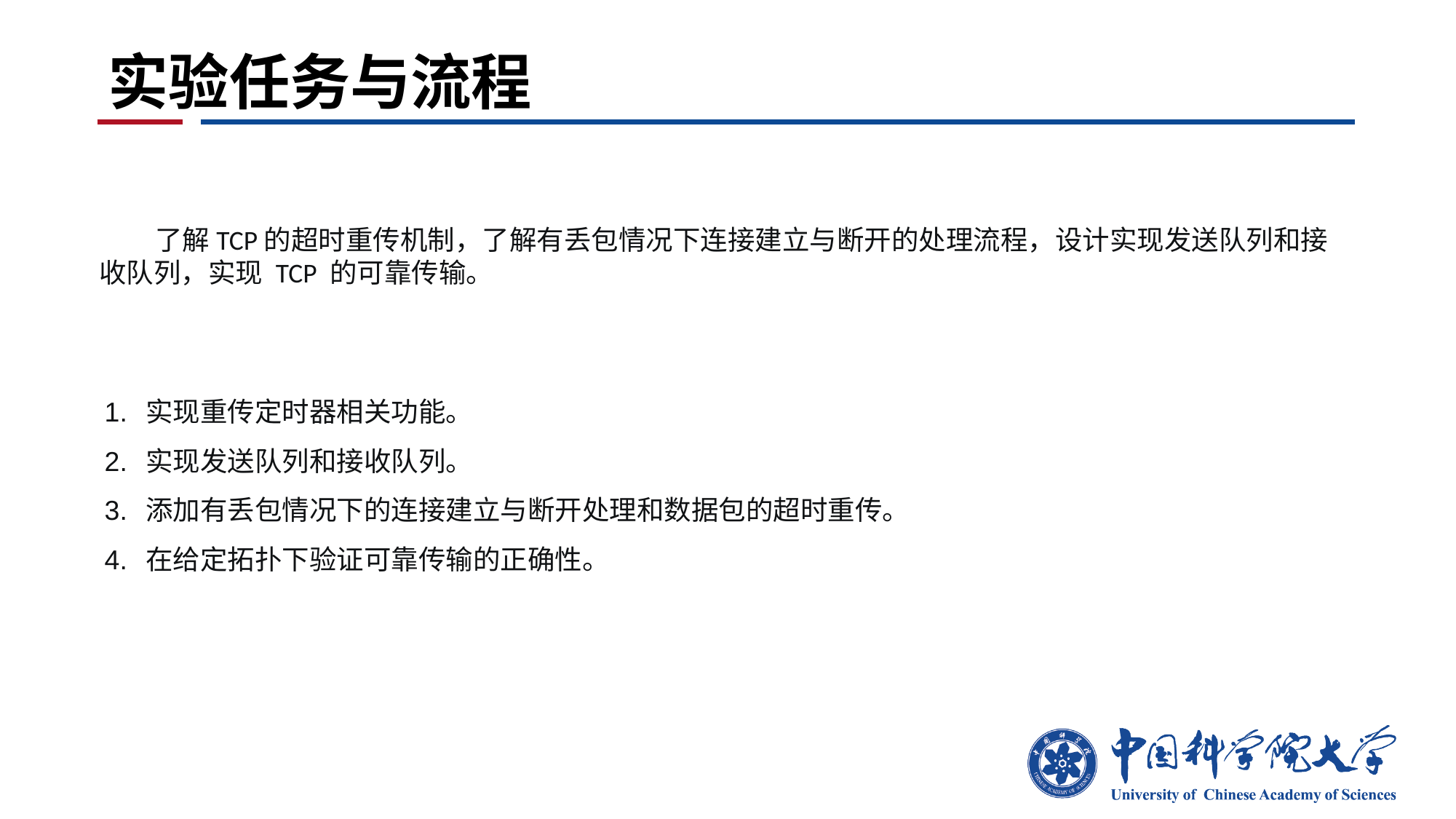

# 实验任务与流程

        了解TCP的超时重传机制，了解有丢包情况下连接建立与断开的处理流程，设计实现发送队列和接收队列，实现 TCP 的可靠传输。
实现重传定时器相关功能。
实现发送队列和接收队列。
添加有丢包情况下的连接建立与断开处理和数据包的超时重传。
在给定拓扑下验证可靠传输的正确性。